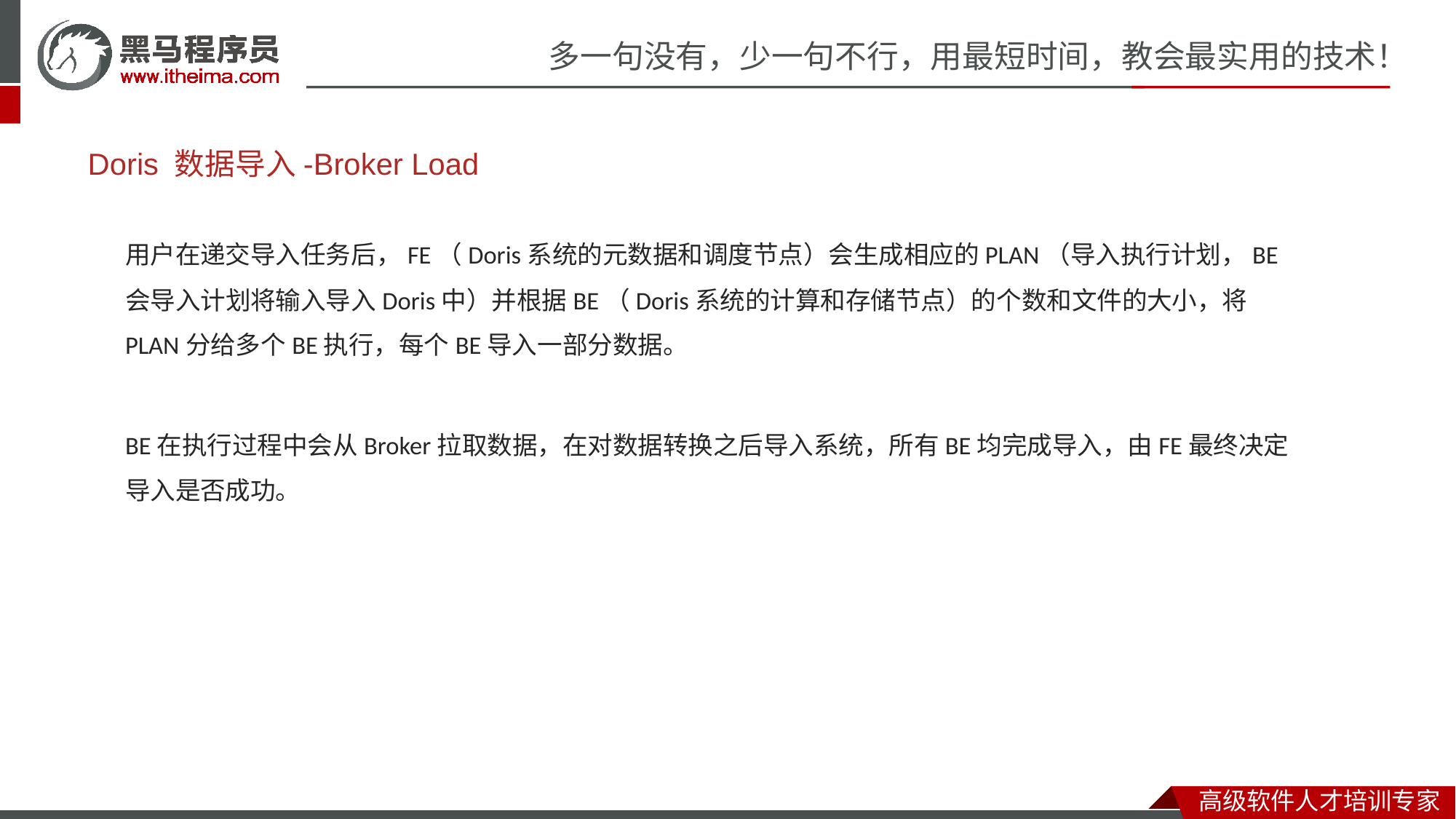

Doris 数据导入-Broker Load
用户在递交导入任务后，FE（Doris系统的元数据和调度节点）会生成相应的PLAN（导入执行计划，BE会导入计划将输入导入Doris中）并根据BE（Doris系统的计算和存储节点）的个数和文件的大小，将PLAN分给多个BE执行，每个BE导入一部分数据。

BE在执行过程中会从Broker拉取数据，在对数据转换之后导入系统，所有BE均完成导入，由FE最终决定导入是否成功。